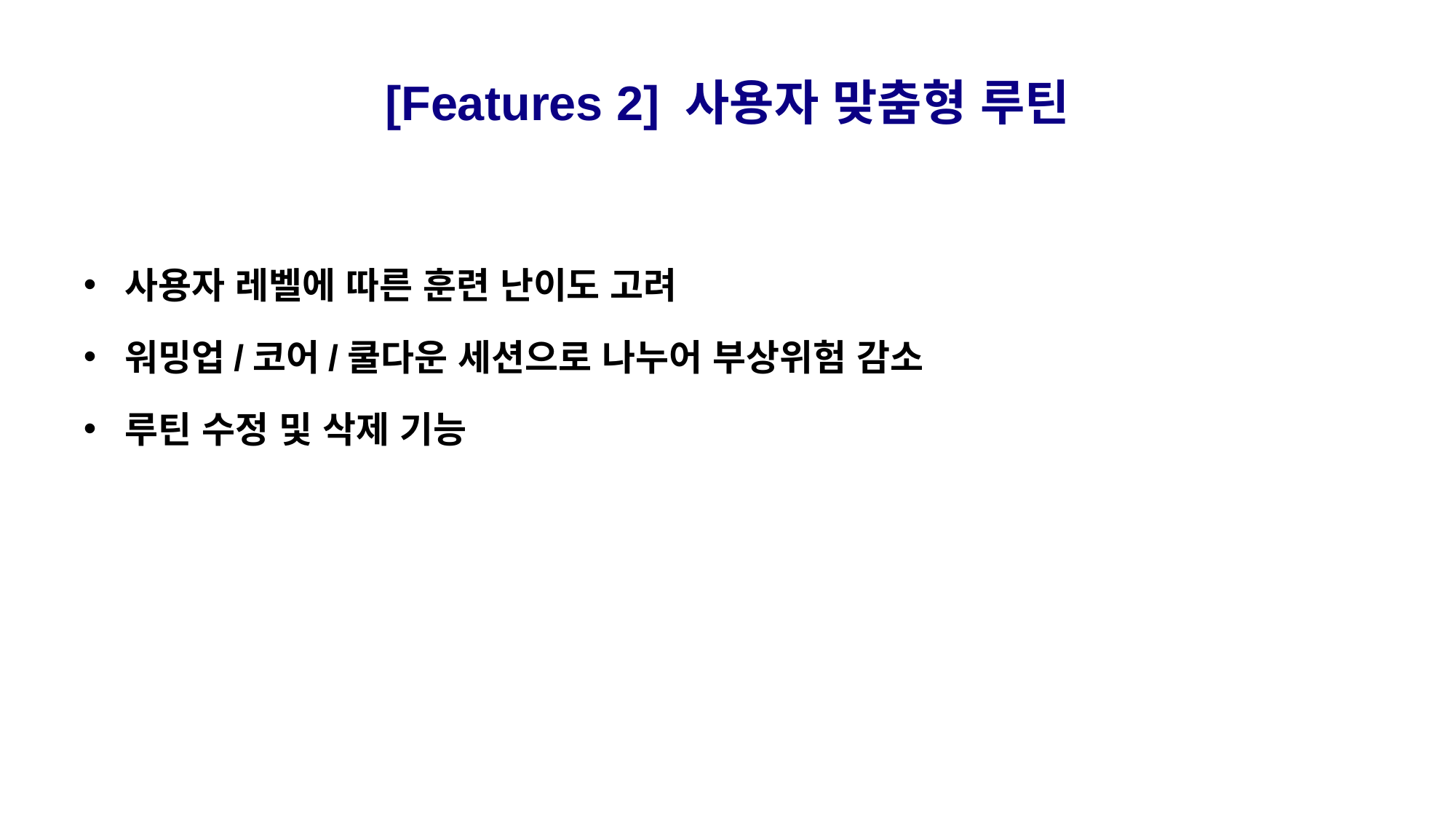

# [Features 2] 사용자 맞춤형 루틴

사용자 레벨에 따른 훈련 난이도 고려
워밍업/코어/쿨다운 세션으로 나누어 부상위험 감소
루틴 수정 및 삭제 기능